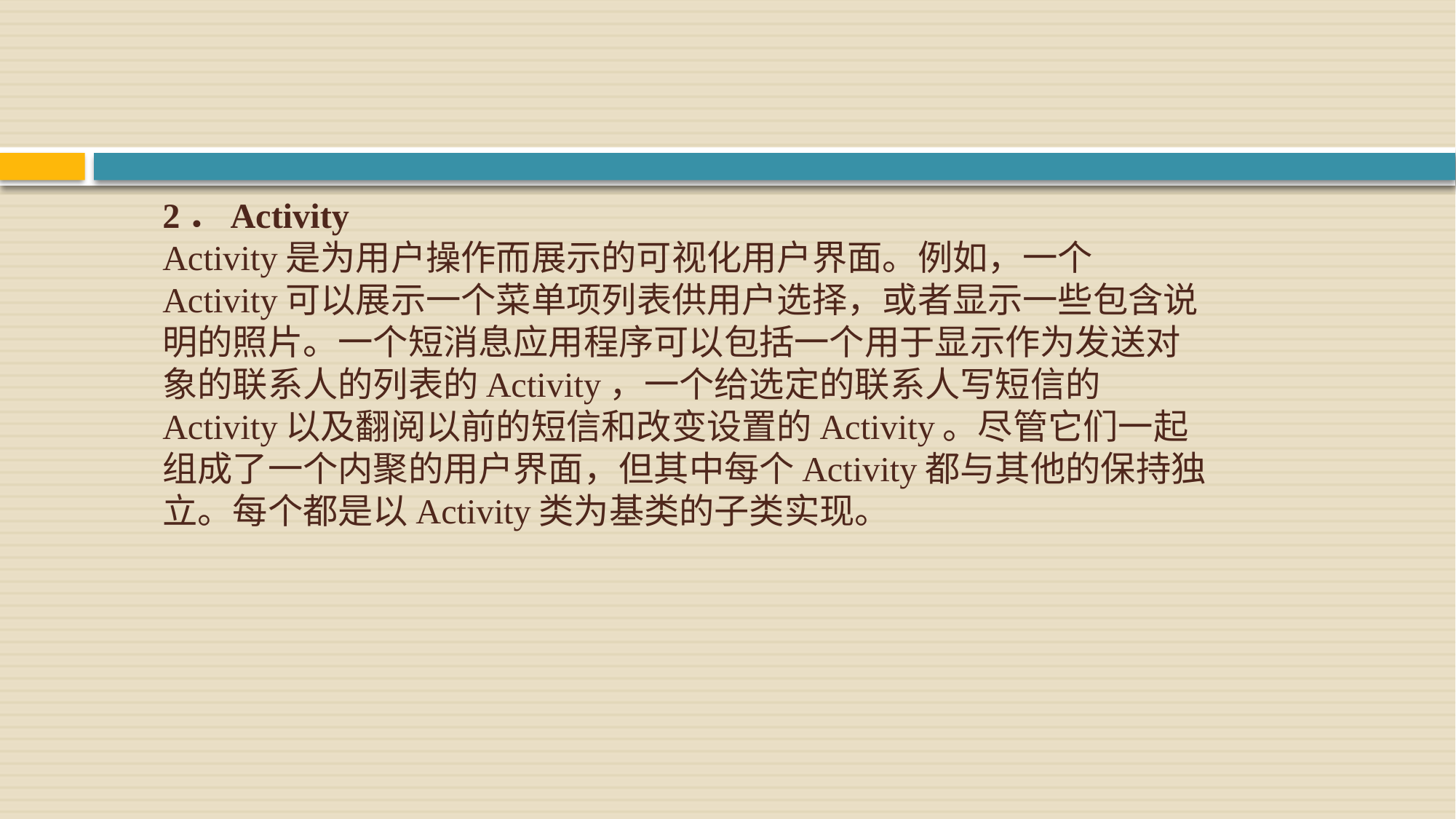

# 2．Activity
Activity是为用户操作而展示的可视化用户界面。例如，一个Activity可以展示一个菜单项列表供用户选择，或者显示一些包含说明的照片。一个短消息应用程序可以包括一个用于显示作为发送对象的联系人的列表的Activity，一个给选定的联系人写短信的Activity以及翻阅以前的短信和改变设置的Activity。尽管它们一起组成了一个内聚的用户界面，但其中每个Activity都与其他的保持独立。每个都是以Activity类为基类的子类实现。